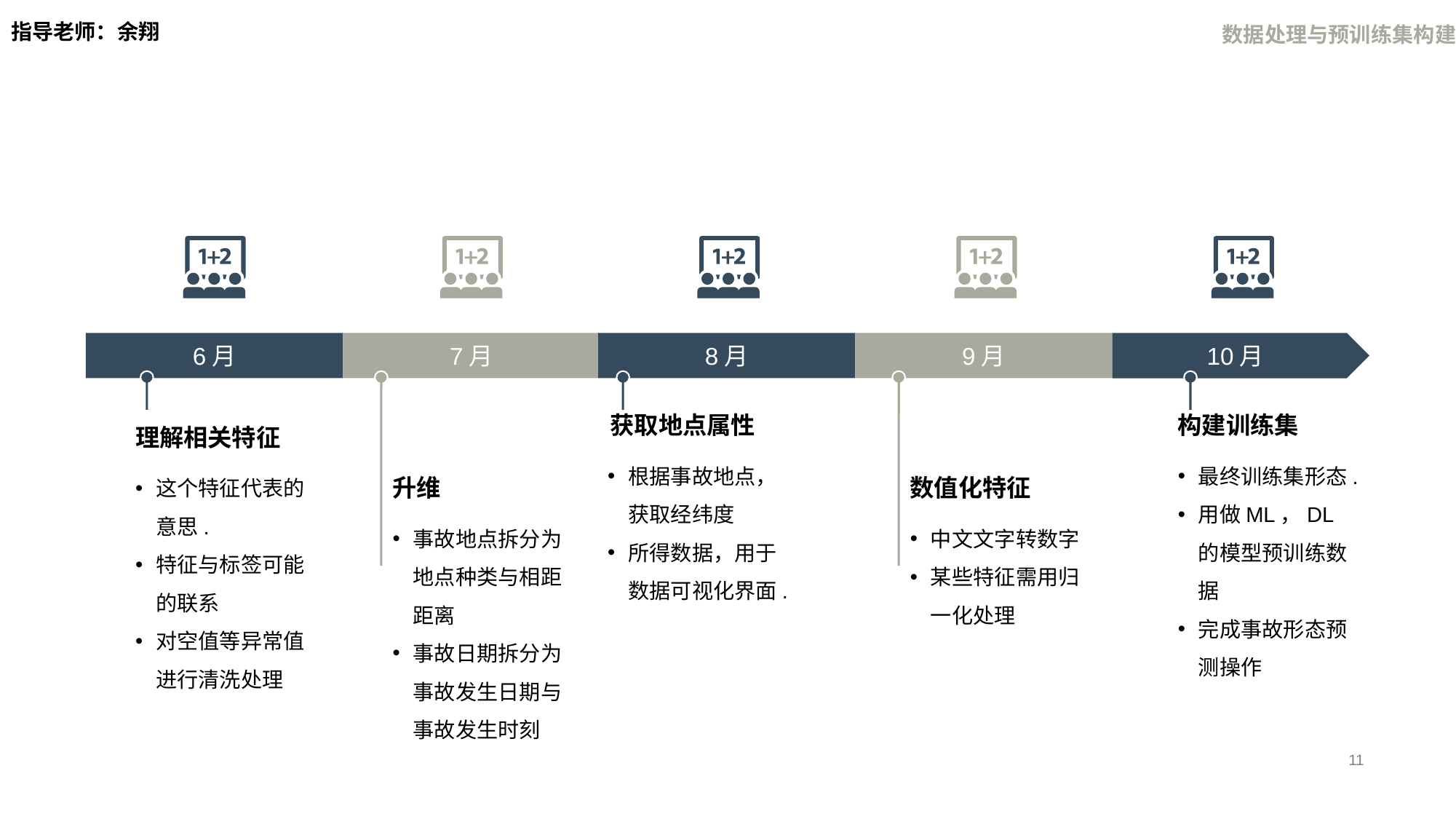

数据处理与预训练集构建
指导老师：余翔

6月
7月
8月
9月
10月

获取地点属性
构建训练集
理解相关特征
根据事故地点，获取经纬度
所得数据，用于数据可视化界面.

最终训练集形态.
用做ML，DL的模型预训练数据
完成事故形态预测操作
这个特征代表的意思.
特征与标签可能的联系
对空值等异常值进行清洗处理
升维
数值化特征
事故地点拆分为地点种类与相距距离
事故日期拆分为事故发生日期与事故发生时刻
中文文字转数字
某些特征需用归一化处理

11